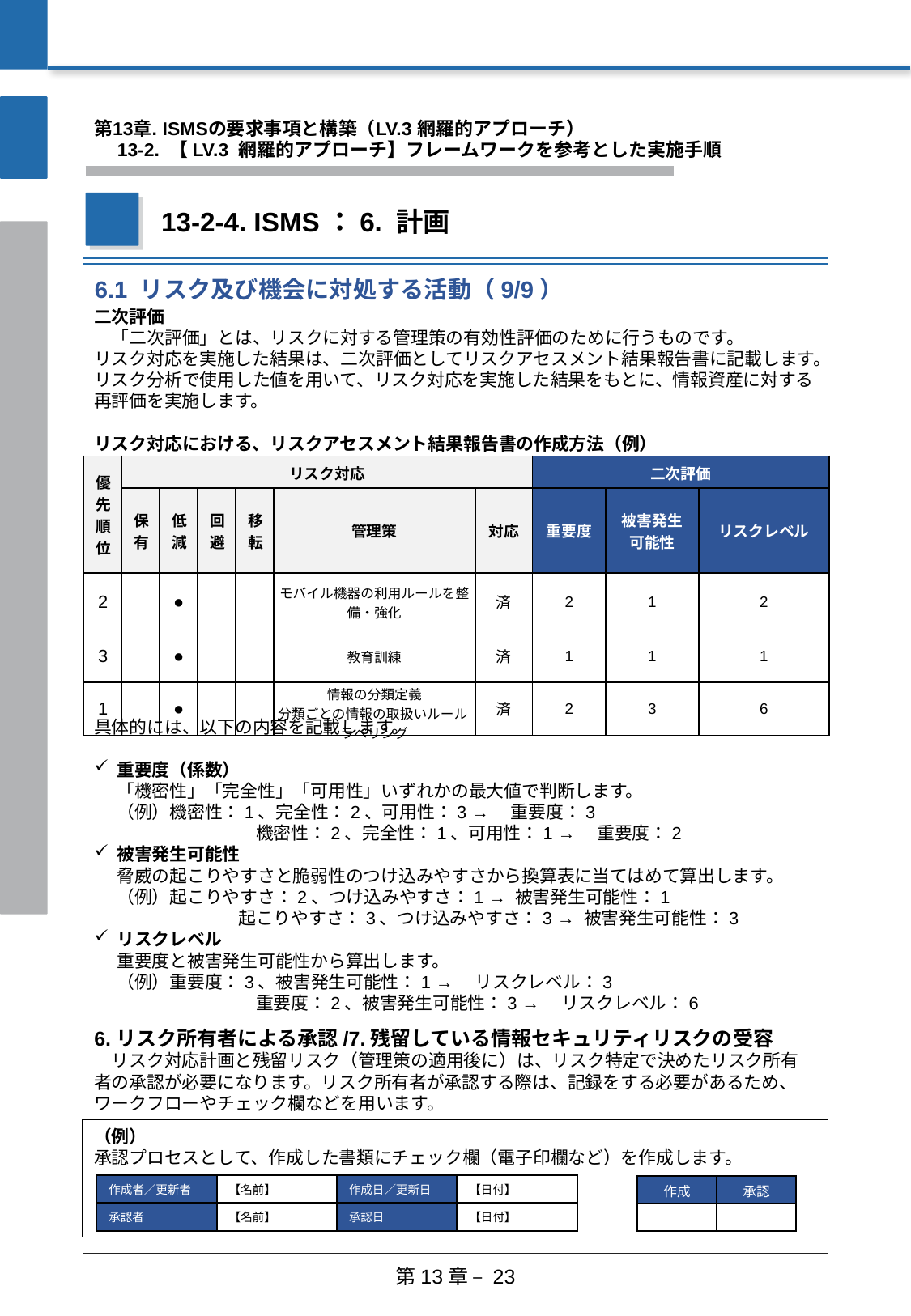

第13章. ISMSの要求事項と構築（LV.3 網羅的アプローチ）
　13-2. 【LV.3 網羅的アプローチ】フレームワークを参考とした実施手順
13-2-4. ISMS：6. 計画
6.1 リスク及び機会に対処する活動（9/9）
二次評価
　「二次評価」とは、リスクに対する管理策の有効性評価のために行うものです。
リスク対応を実施した結果は、二次評価としてリスクアセスメント結果報告書に記載します。リスク分析で使用した値を用いて、リスク対応を実施した結果をもとに、情報資産に対する再評価を実施します。

リスク対応における、リスクアセスメント結果報告書の作成方法（例）
リンク削除
| 優先順位 | リスク対応 |  |  |  |  |  | 二次評価 |  |  |
| --- | --- | --- | --- | --- | --- | --- | --- | --- | --- |
|  | 保有 | 低減 | 回避 | 移転 | 管理策 | 対応 | 重要度 | 被害発生可能性 | リスクレベル |
| 2 |  | ● |  |  | モバイル機器の利用ルールを整備・強化 | 済 | 2 | 1 | 2 |
| 3 |  | ● |  |  | 教育訓練 | 済 | 1 | 1 | 1 |
| 1 |  | ● |  |  | 情報の分類定義 分類ごとの情報の取扱いルール ラベリング | 済 | 2 | 3 | 6 |
具体的には、以下の内容を記載します。
重要度（係数）
「機密性」「完全性」「可用性」いずれかの最大値で判断します。
（例）機密性：1、完全性：2、可用性：3 →　重要度：3
	　機密性：2、完全性：1、可用性：1 →　重要度：2
被害発生可能性
脅威の起こりやすさと脆弱性のつけ込みやすさから換算表に当てはめて算出します。
（例）起こりやすさ：2、つけ込みやすさ：1 → 被害発生可能性：1
	起こりやすさ：3、つけ込みやすさ：3 → 被害発生可能性：3
リスクレベル
重要度と被害発生可能性から算出します。
（例）重要度：3、被害発生可能性：1 →　リスクレベル：3
	　重要度：2、被害発生可能性：3 →　リスクレベル：6
6.リスク所有者による承認/7.残留している情報セキュリティリスクの受容
　リスク対応計画と残留リスク（管理策の適用後に）は、リスク特定で決めたリスク所有者の承認が必要になります。リスク所有者が承認する際は、記録をする必要があるため、ワークフローやチェック欄などを用います。
（例）
承認プロセスとして、作成した書類にチェック欄（電子印欄など）を作成します。

| 作成者／更新者 | 【名前】 | 作成日／更新日 | 【日付】 |
| --- | --- | --- | --- |
| 承認者 | 【名前】 | 承認日 | 【日付】 |
| 作成 | 承認 |
| --- | --- |
|  |  |
第13章 – 23